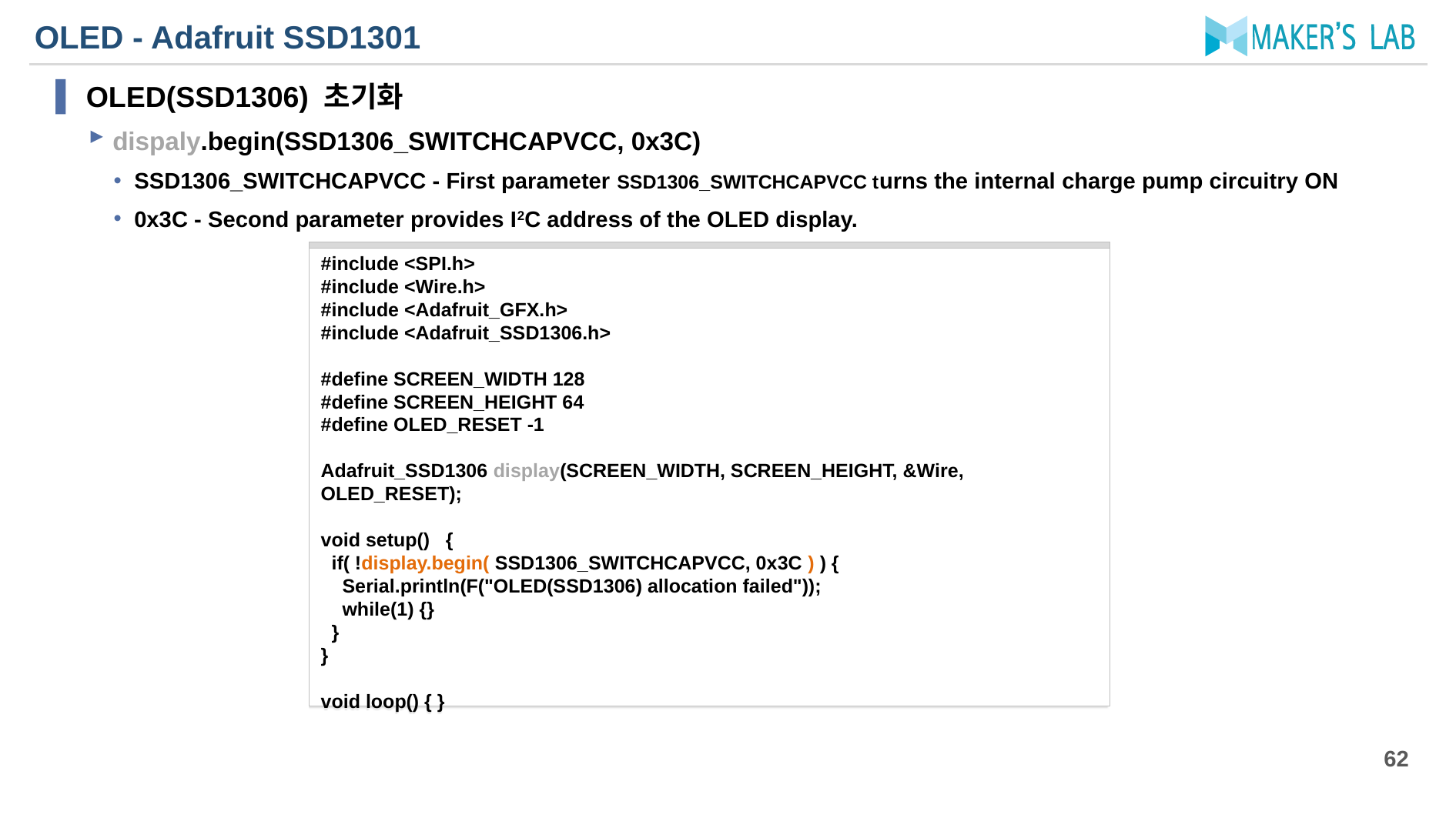

# OLED - Adafruit SSD1301
OLED(SSD1306) 초기화
dispaly.begin(SSD1306_SWITCHCAPVCC, 0x3C)
SSD1306_SWITCHCAPVCC - First parameter SSD1306_SWITCHCAPVCC turns the internal charge pump circuitry ON
0x3C - Second parameter provides I2C address of the OLED display.

#include <SPI.h>
#include <Wire.h>
#include <Adafruit_GFX.h>
#include <Adafruit_SSD1306.h>

#define SCREEN_WIDTH 128
#define SCREEN_HEIGHT 64
#define OLED_RESET -1

Adafruit_SSD1306 display(SCREEN_WIDTH, SCREEN_HEIGHT, &Wire, OLED_RESET);

void setup()   {
  if( !display.begin( SSD1306_SWITCHCAPVCC, 0x3C ) ) {
    Serial.println(F("OLED(SSD1306) allocation failed"));
    while(1) {}
  }
}

void loop() { }

62